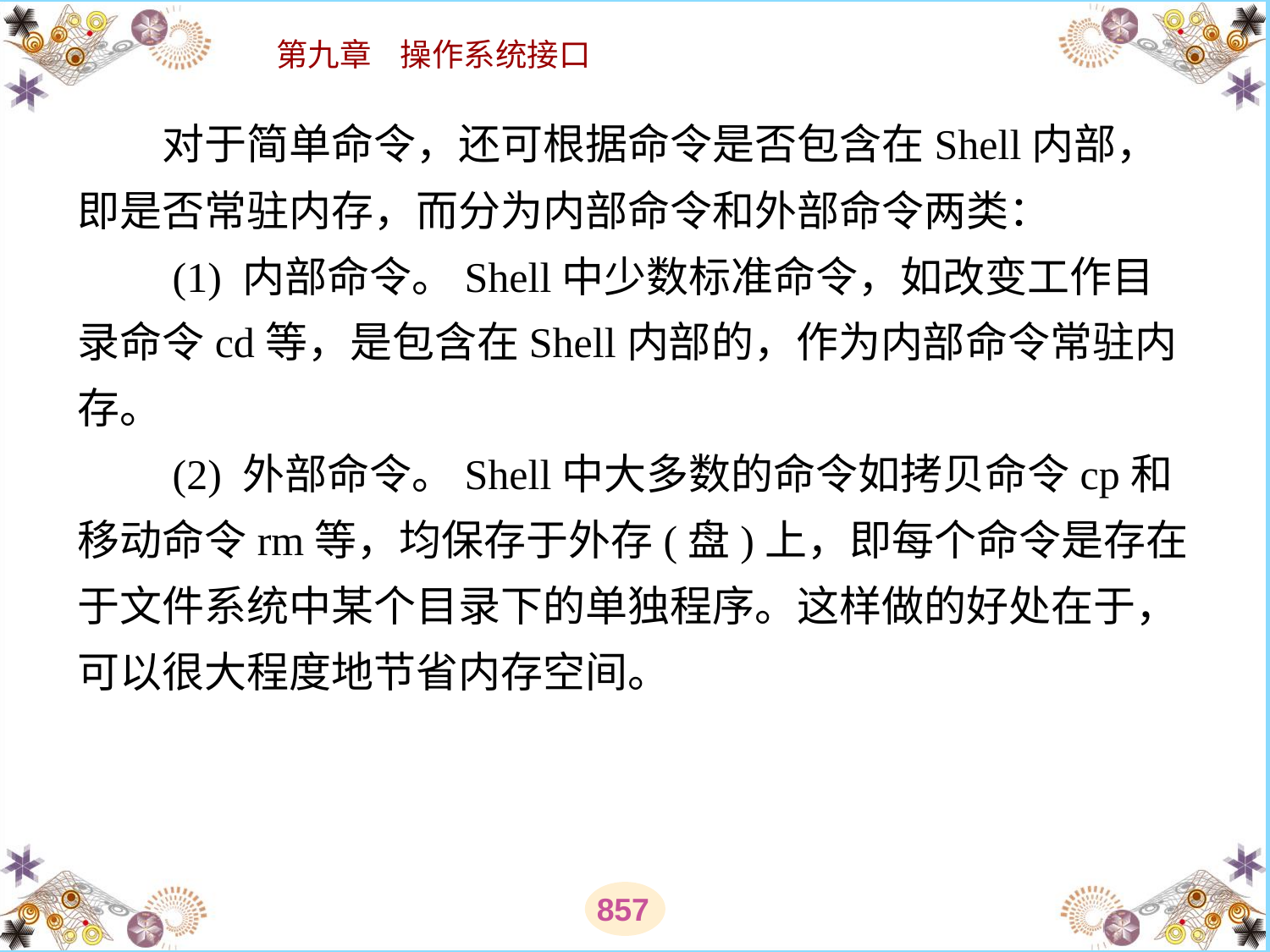

# 对于简单命令，还可根据命令是否包含在Shell内部，即是否常驻内存，而分为内部命令和外部命令两类： 　　(1) 内部命令。Shell中少数标准命令，如改变工作目录命令cd等，是包含在Shell内部的，作为内部命令常驻内存。 　　(2) 外部命令。Shell中大多数的命令如拷贝命令cp和移动命令rm等，均保存于外存(盘)上，即每个命令是存在于文件系统中某个目录下的单独程序。这样做的好处在于，可以很大程度地节省内存空间。